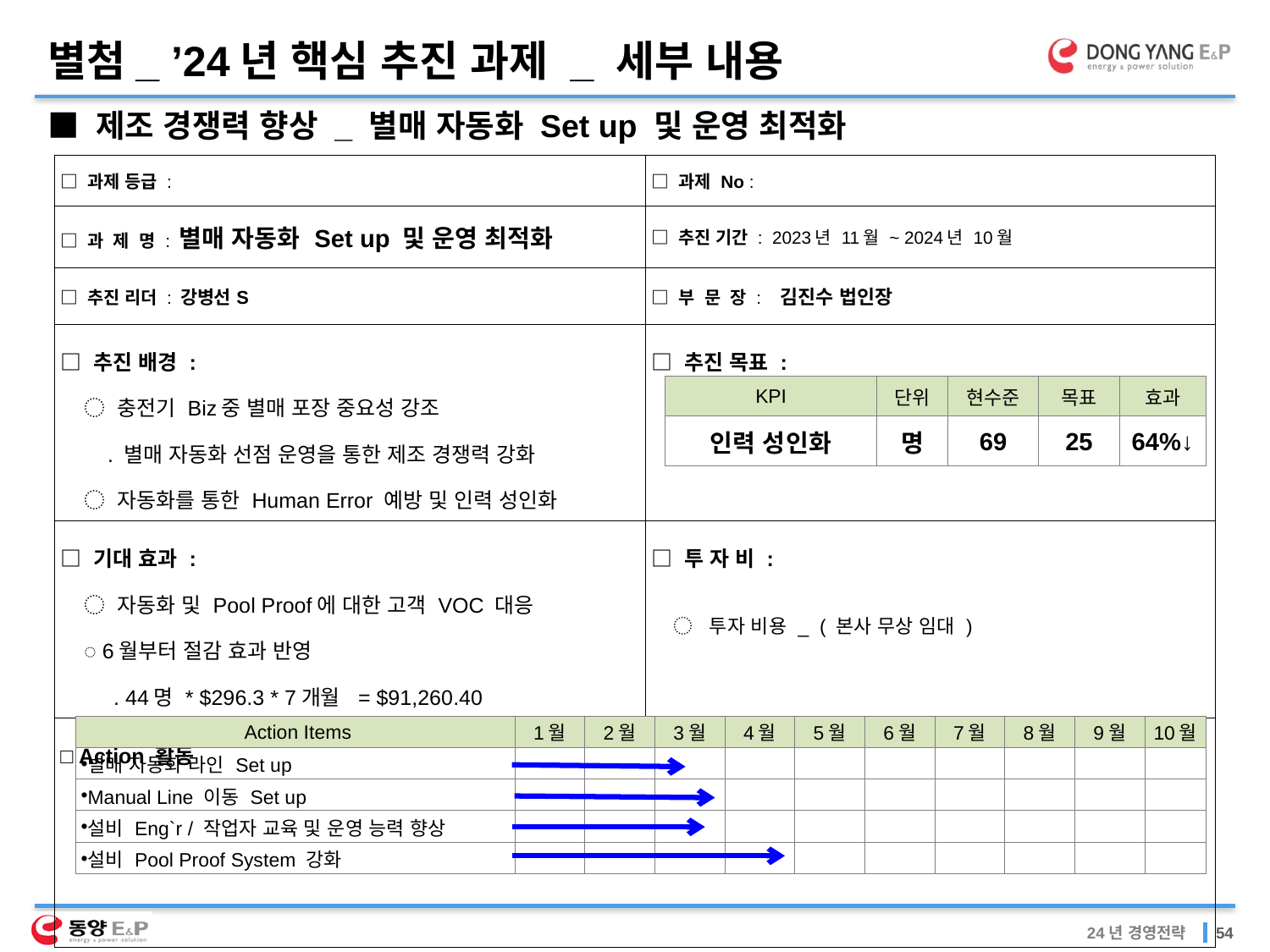

별첨_ ’24년 핵심 추진 과제 _ 세부 내용
■ 제조 경쟁력 향상 _ 별매 자동화 Set up 및 운영 최적화
| □ 과제 등급 : | □ 과제 No : |
| --- | --- |
| □ 과 제 명 : 별매 자동화 Set up 및 운영 최적화 | □ 추진 기간 : 2023년 11월 ~ 2024년 10월 |
| □ 추진 리더 : 강병선S | □ 부 문 장 : 김진수 법인장 |
| □ 추진 배경 : ◌ 충전기 Biz중 별매 포장 중요성 강조 . 별매 자동화 선점 운영을 통한 제조 경쟁력 강화 ◌ 자동화를 통한 Human Error 예방 및 인력 성인화 | □ 추진 목표 : |
| □ 기대 효과 : ◌ 자동화 및 Pool Proof에 대한 고객 VOC 대응 ◌ 6월부터 절감 효과 반영 . 44명 \* $296.3 \* 7개월 = $91,260.40 | □ 투 자 비 :   ◌ 투자 비용 \_ ( 본사 무상 임대 ) |
| □ Action 활동 |  |
| KPI | 단위 | 현수준 | 목표 | 효과 |
| --- | --- | --- | --- | --- |
| 인력 성인화 | 명 | 69 | 25 | 64%↓ |
| Action Items | 1월 | 2월 | 3월 | 4월 | 5월 | 6월 | 7월 | 8월 | 9월 | 10월 |
| --- | --- | --- | --- | --- | --- | --- | --- | --- | --- | --- |
| 별매 자동화 라인 Set up |  |  |  |  |  |  |  |  |  |  |
| Manual Line 이동 Set up |  |  |  |  |  |  |  |  |  |  |
| 설비 Eng`r / 작업자 교육 및 운영 능력 향상 |  |  |  |  |  |  |  |  |  |  |
| 설비 Pool Proof System 강화 |  |  |  |  |  |  |  |  |  |  |